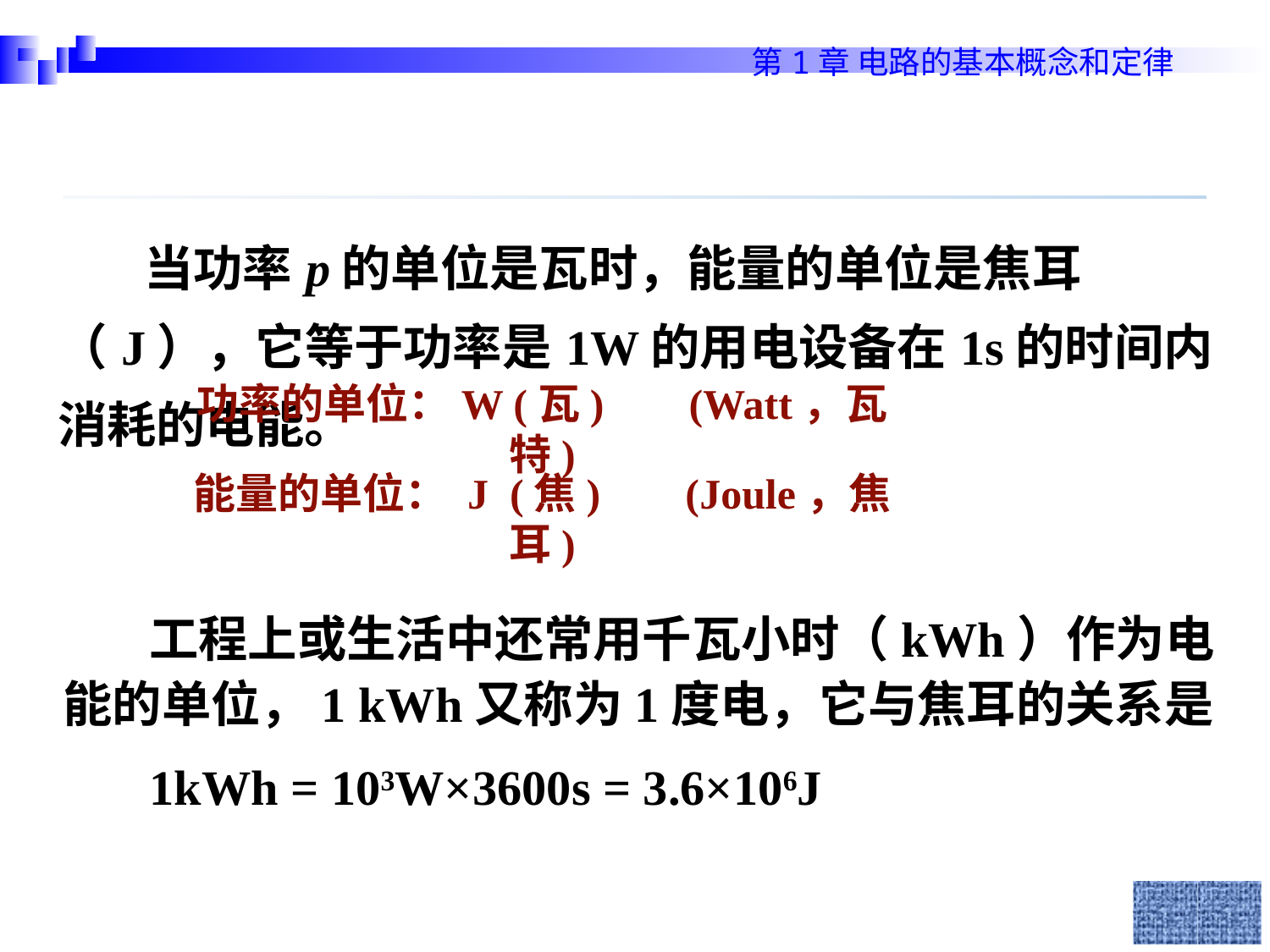

当功率p的单位是瓦时，能量的单位是焦耳（J），它等于功率是1W的用电设备在1s的时间内消耗的电能。

功率的单位：W (瓦)        (Watt，瓦特)
能量的单位： J  (焦)        (Joule，焦耳)
工程上或生活中还常用千瓦小时（kWh）作为电能的单位，1 kWh又称为1度电，它与焦耳的关系是
1kWh = 103W×3600s = 3.6×106J